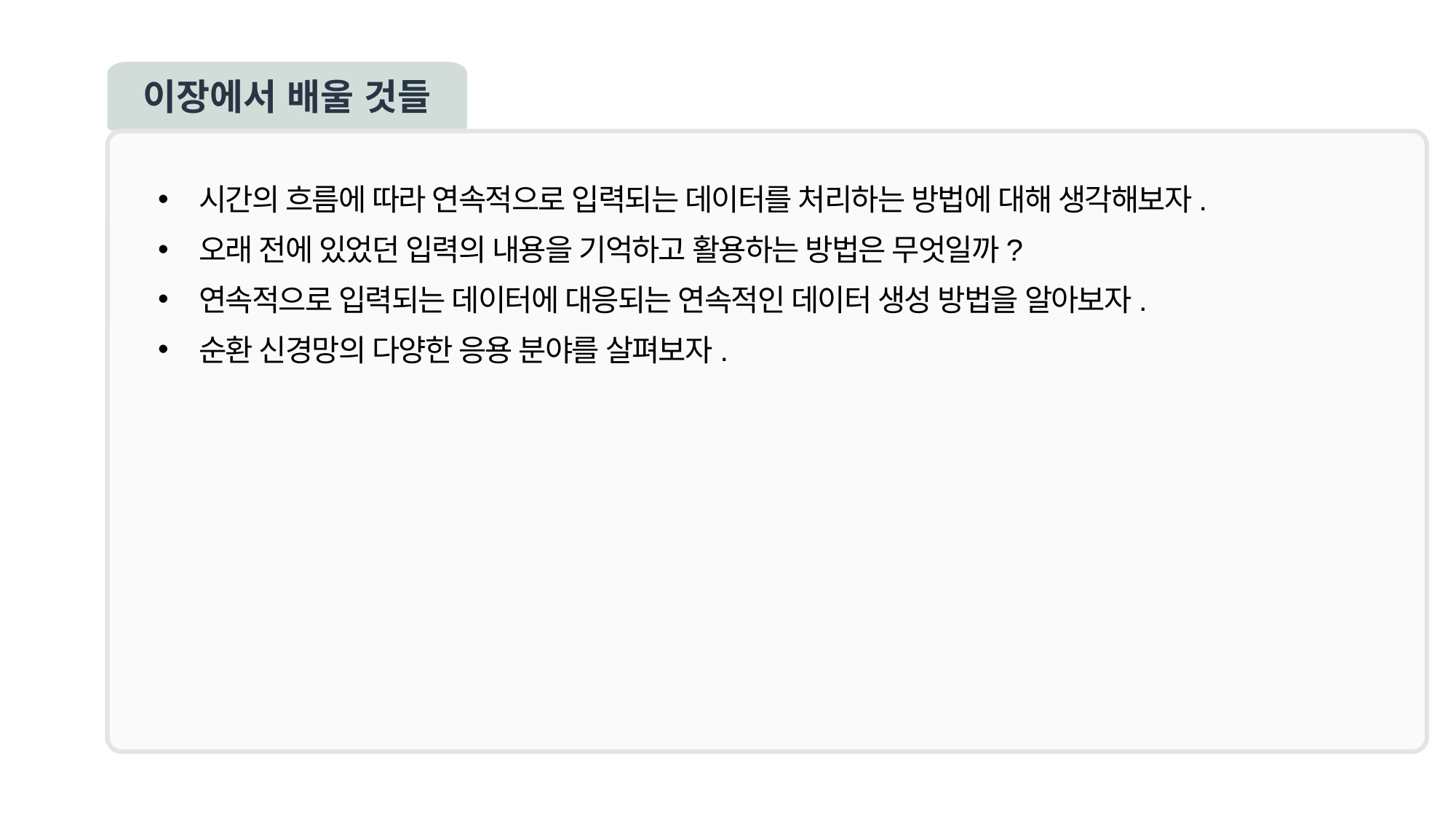

이장에서 배울 것들

시간의 흐름에 따라 연속적으로 입력되는 데이터를 처리하는 방법에 대해 생각해보자.
오래 전에 있었던 입력의 내용을 기억하고 활용하는 방법은 무엇일까?
연속적으로 입력되는 데이터에 대응되는 연속적인 데이터 생성 방법을 알아보자.
순환 신경망의 다양한 응용 분야를 살펴보자.